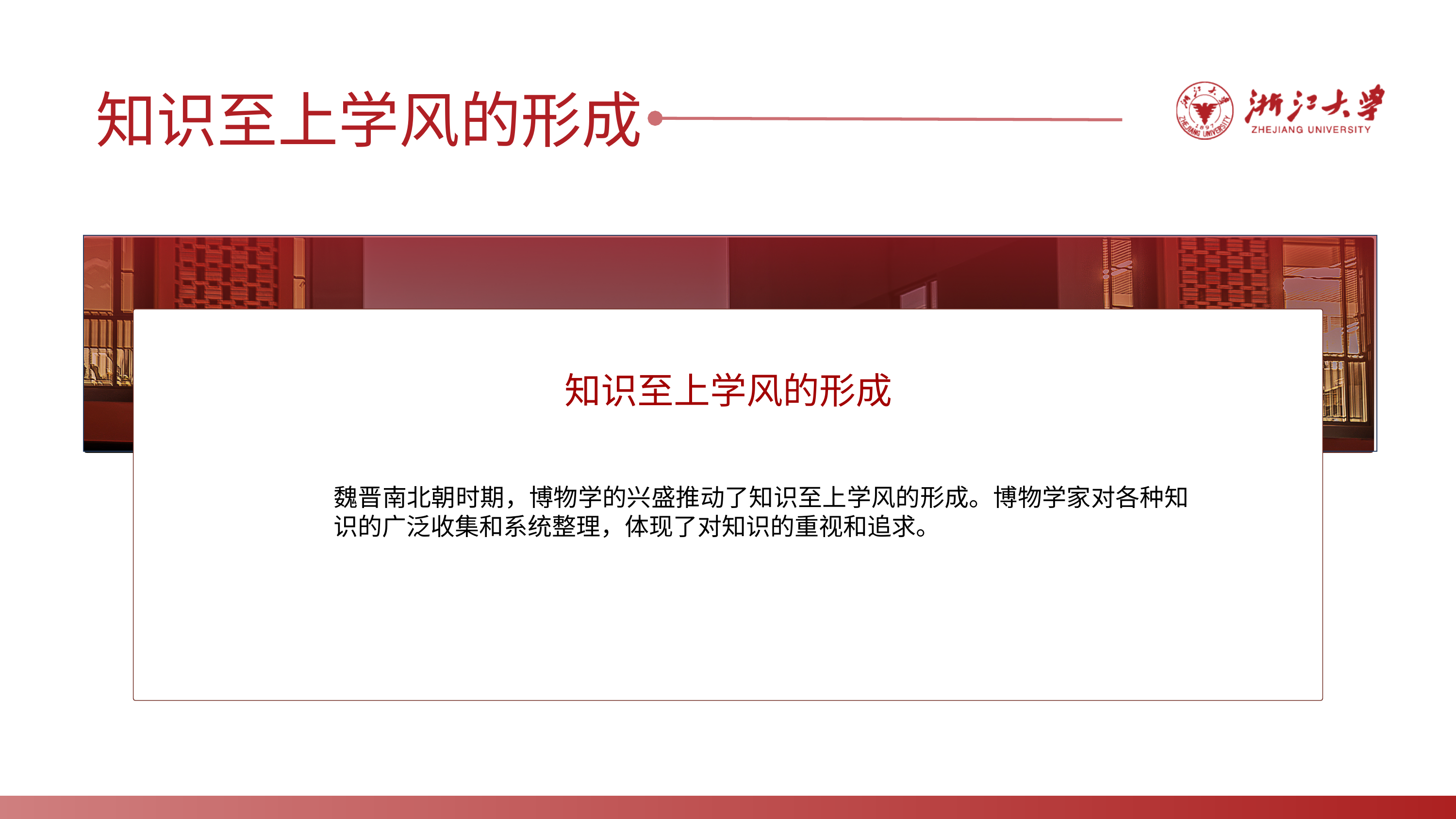

知识至上学风的形成

知识至上学风的形成
魏晋南北朝时期，博物学的兴盛推动了知识至上学风的形成。博物学家对各种知识的广泛收集和系统整理，体现了对知识的重视和追求。